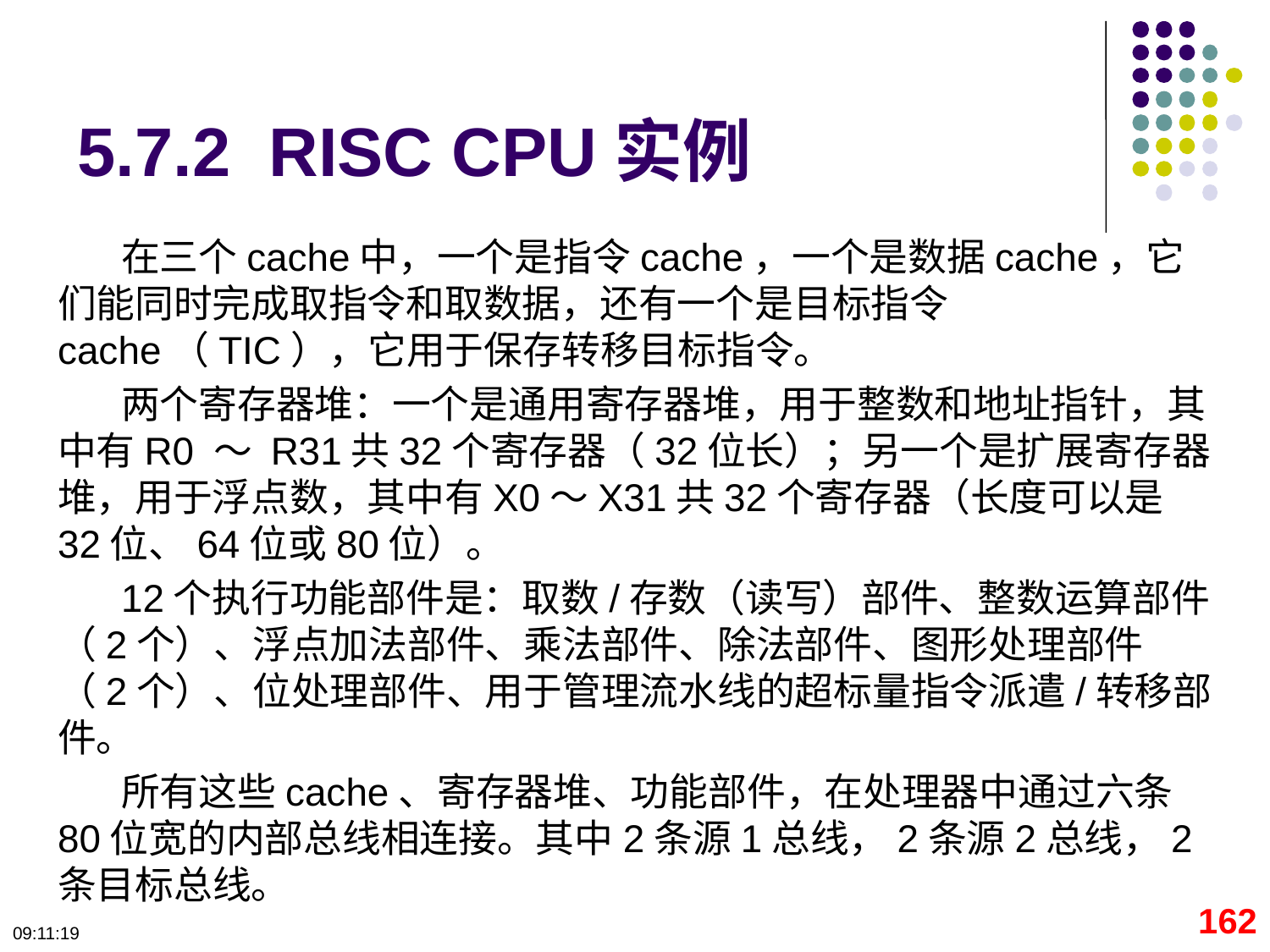

# 5.7.2  RISC CPU实例
在三个cache中，一个是指令cache，一个是数据cache，它们能同时完成取指令和取数据，还有一个是目标指令cache（TIC），它用于保存转移目标指令。
两个寄存器堆：一个是通用寄存器堆，用于整数和地址指针，其中有R0 ～ R31共32个寄存器（32位长）；另一个是扩展寄存器堆，用于浮点数，其中有X0～X31共32个寄存器（长度可以是32位、64位或80位）。
12个执行功能部件是：取数/存数（读写）部件、整数运算部件（2个）、浮点加法部件、乘法部件、除法部件、图形处理部件（2个）、位处理部件、用于管理流水线的超标量指令派遣/转移部件。
所有这些cache、寄存器堆、功能部件，在处理器中通过六条80位宽的内部总线相连接。其中2条源1总线，2条源2总线，2条目标总线。
162
09:11:19